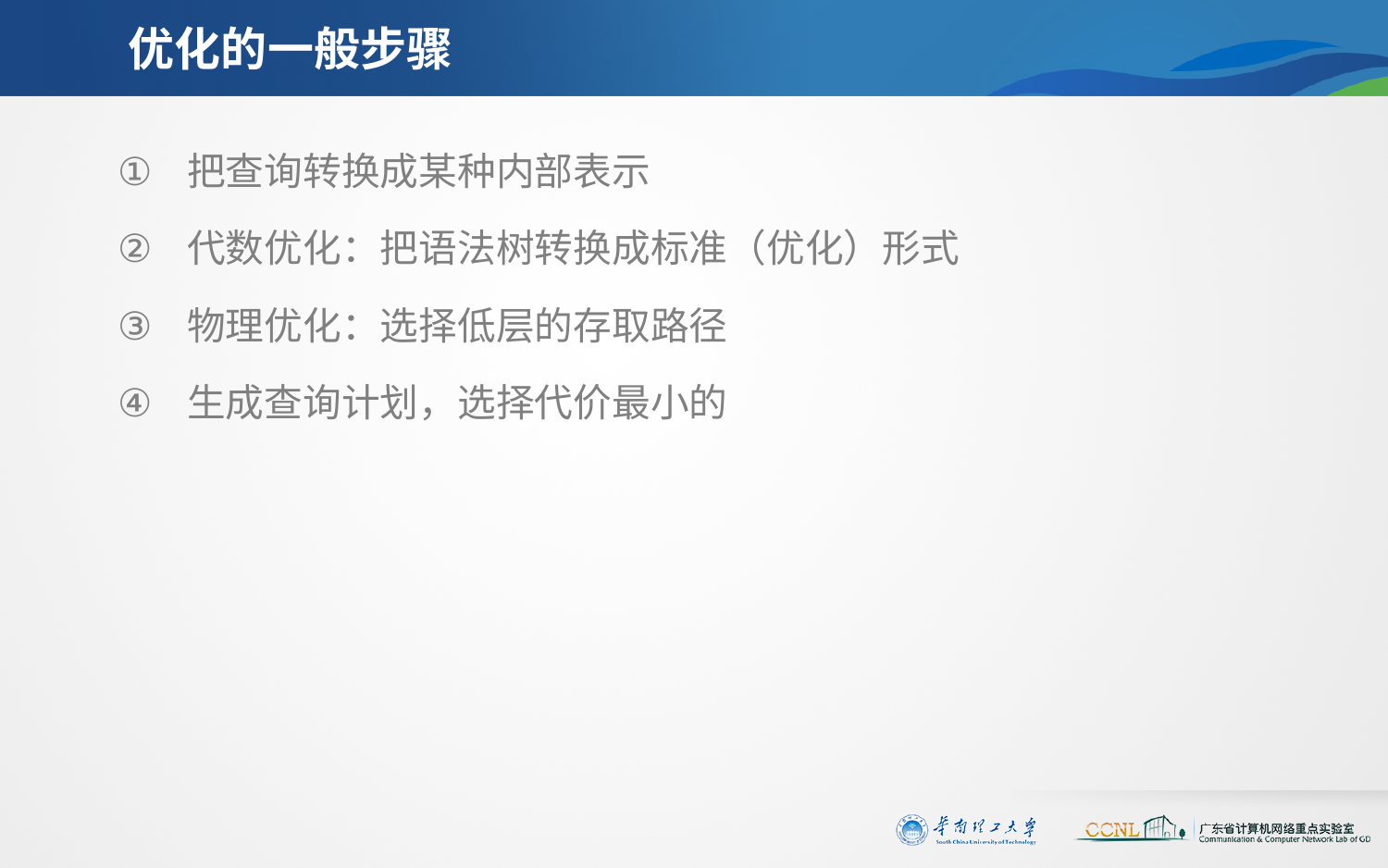

# 优化的一般步骤
把查询转换成某种内部表示
代数优化：把语法树转换成标准（优化）形式
物理优化：选择低层的存取路径
生成查询计划，选择代价最小的